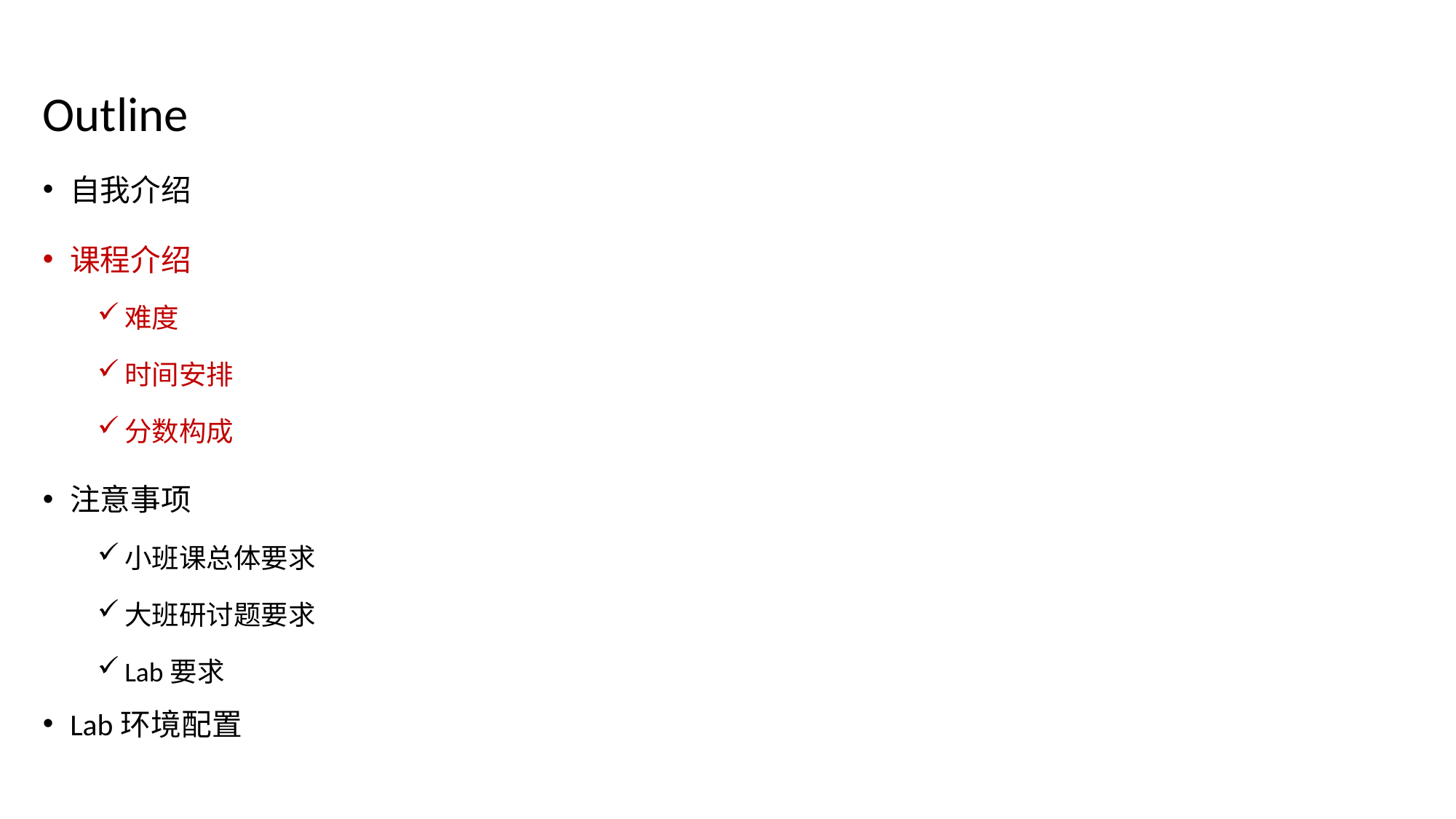

Outline
自我介绍
课程介绍
难度
时间安排
分数构成
注意事项
小班课总体要求
大班研讨题要求
Lab要求
Lab环境配置